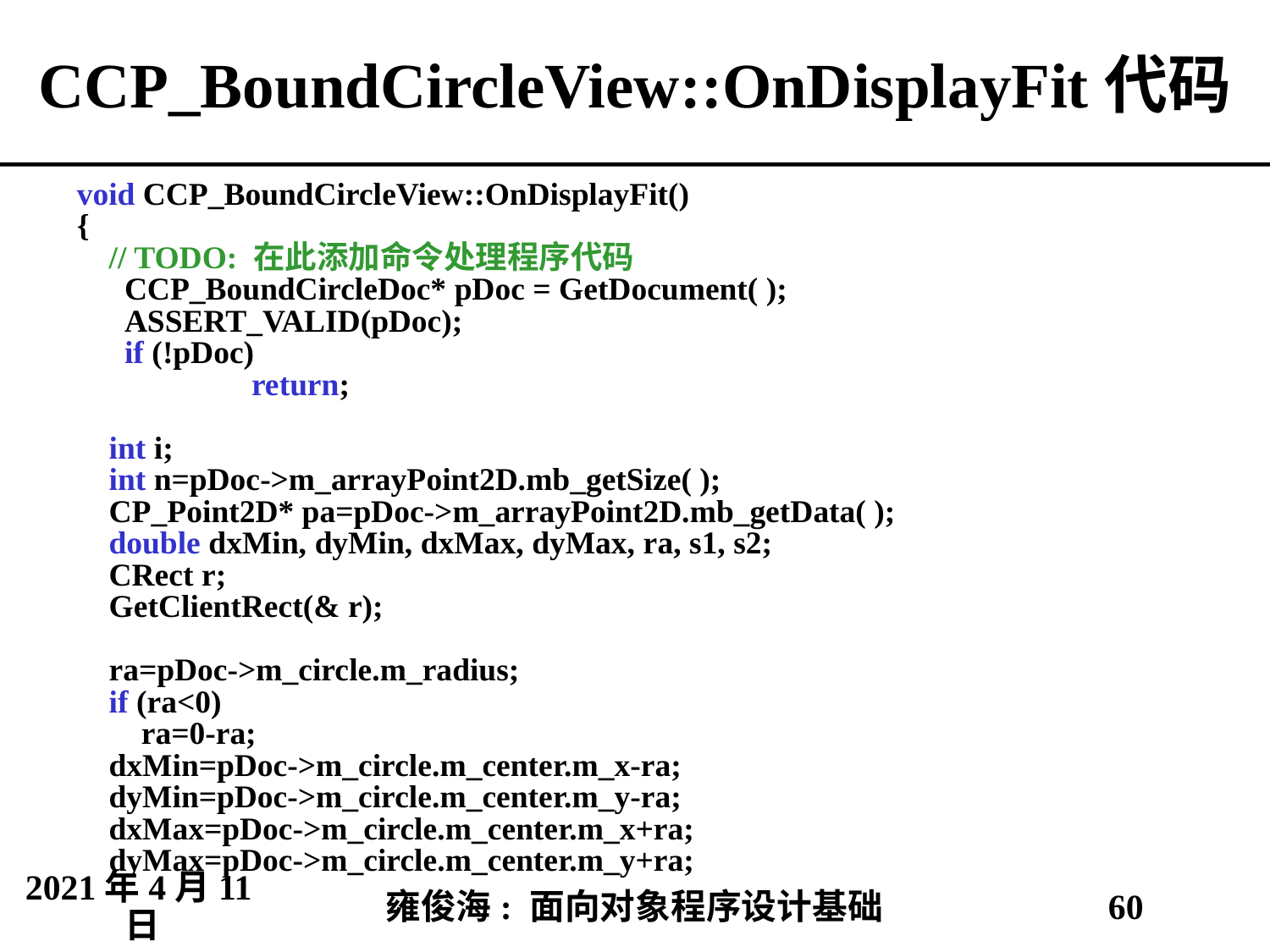

# CCP_BoundCircleView::OnDisplayFit代码

void CCP_BoundCircleView::OnDisplayFit()
{
    // TODO: 在此添加命令处理程序代码
	CCP_BoundCircleDoc* pDoc = GetDocument( );
	ASSERT_VALID(pDoc);
	if (!pDoc)
		return;

    int i;
    int n=pDoc->m_arrayPoint2D.mb_getSize( );
    CP_Point2D* pa=pDoc->m_arrayPoint2D.mb_getData( );
    double dxMin, dyMin, dxMax, dyMax, ra, s1, s2;
    CRect r;
    GetClientRect(& r);

    ra=pDoc->m_circle.m_radius;
    if (ra<0)
        ra=0-ra;
    dxMin=pDoc->m_circle.m_center.m_x-ra;
    dyMin=pDoc->m_circle.m_center.m_y-ra;
    dxMax=pDoc->m_circle.m_center.m_x+ra;
    dyMax=pDoc->m_circle.m_center.m_y+ra;
2021年4月11日
雍俊海: 面向对象程序设计基础
60